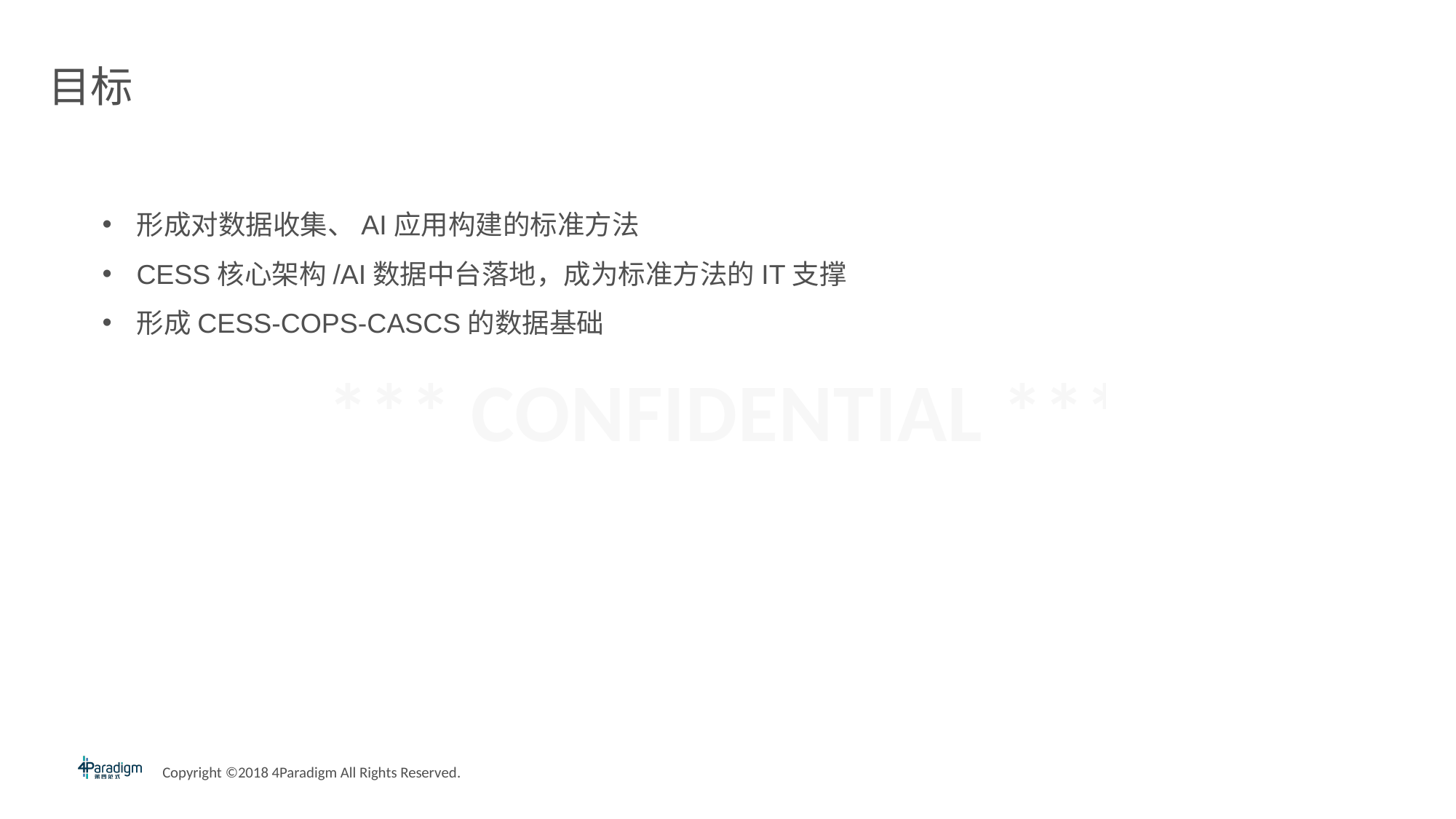

# 目标
形成对数据收集、AI应用构建的标准方法
CESS核心架构/AI数据中台落地，成为标准方法的IT支撑
形成CESS-COPS-CASCS的数据基础